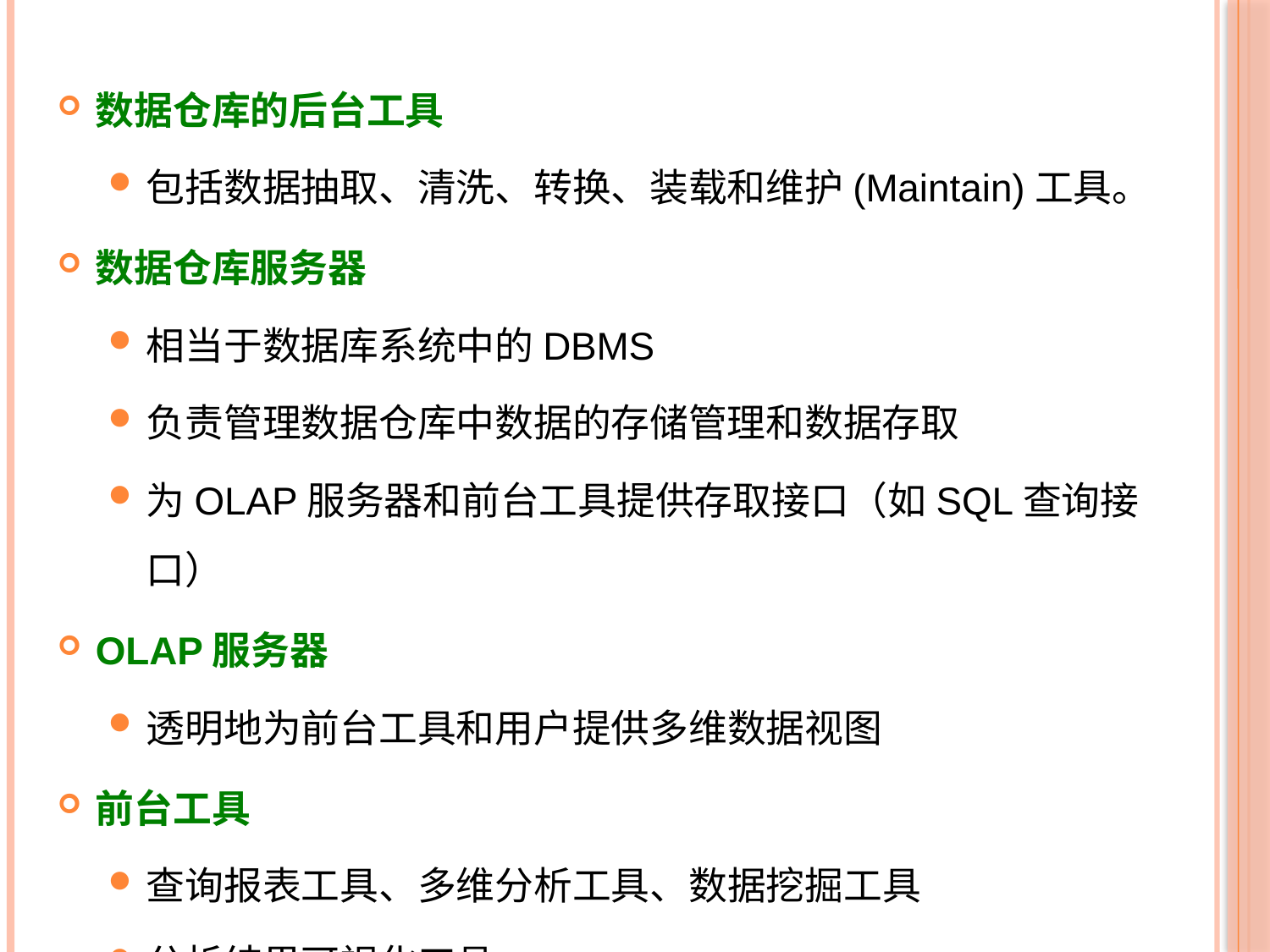

数据仓库的后台工具
包括数据抽取、清洗、转换、装载和维护(Maintain)工具。
数据仓库服务器
相当于数据库系统中的DBMS
负责管理数据仓库中数据的存储管理和数据存取
为OLAP服务器和前台工具提供存取接口（如SQL查询接口）
OLAP服务器
透明地为前台工具和用户提供多维数据视图
前台工具
查询报表工具、多维分析工具、数据挖掘工具
分析结果可视化工具